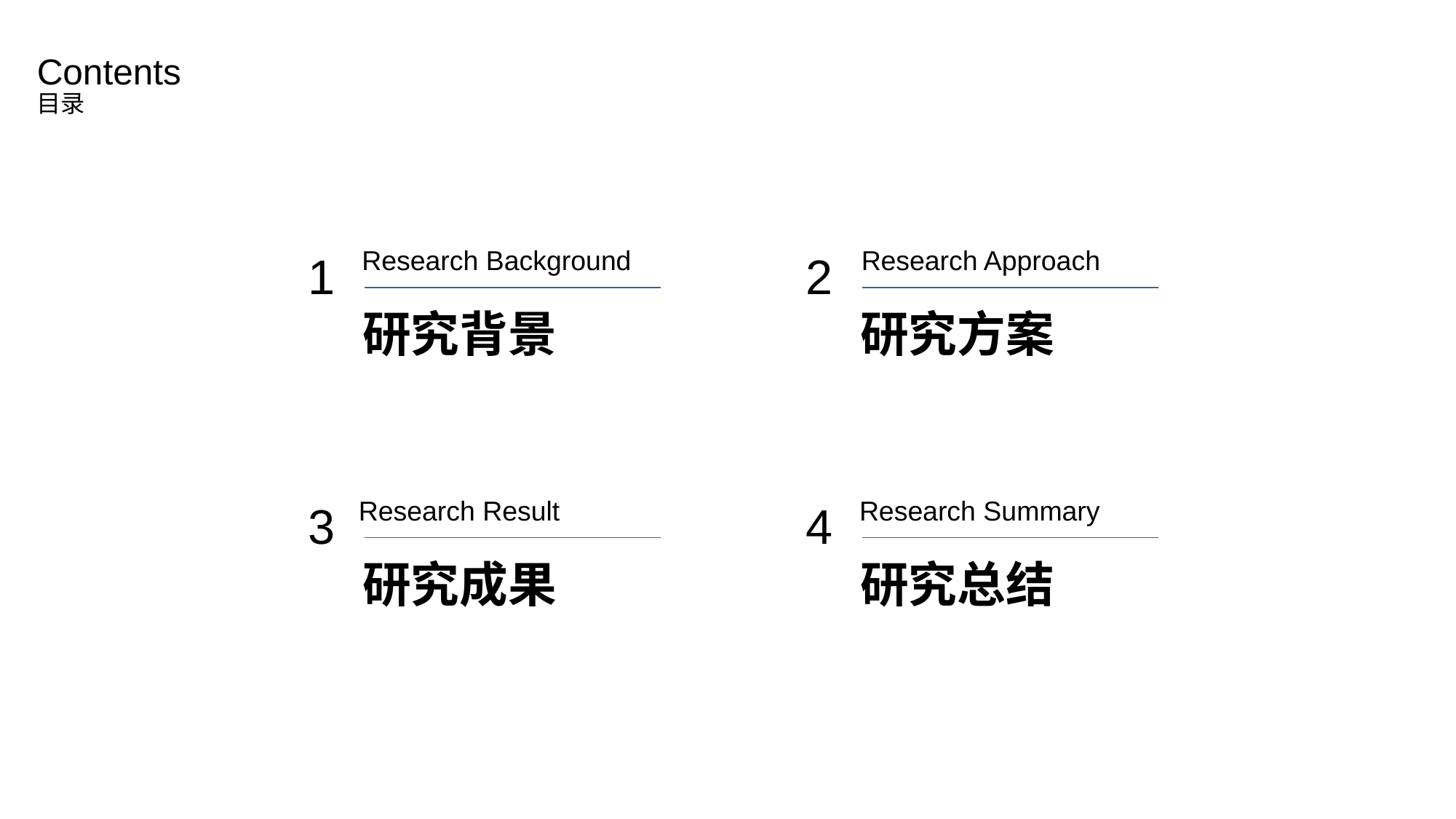

Contents
目录
1
2
Research Background
Research Approach
研究方案
研究背景
3
4
Research Result
Research Summary
研究成果
研究总结